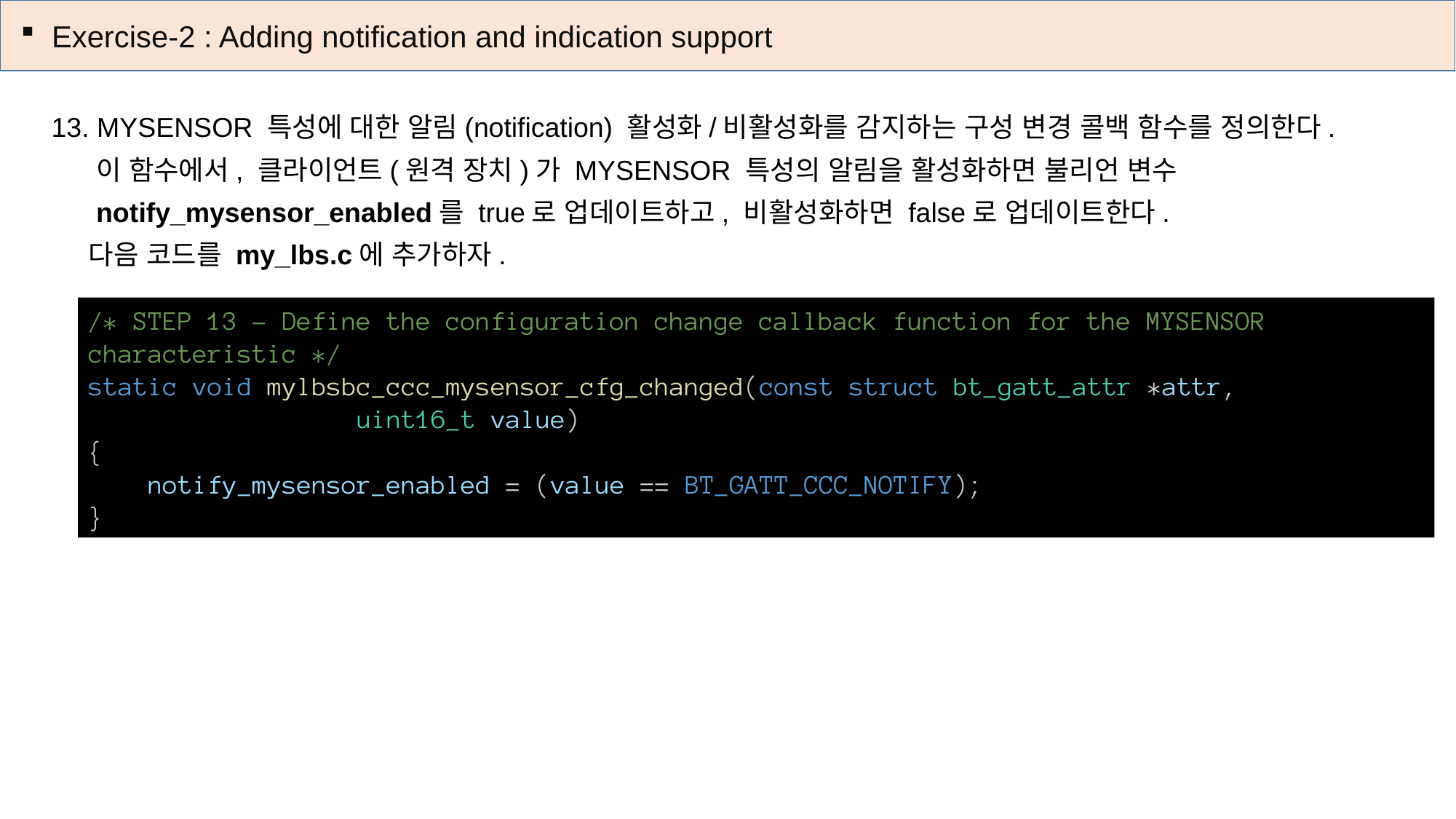

Exercise-2 : Adding notification and indication support
 MYSENSOR 특성에 대한 알림(notification) 활성화/비활성화를 감지하는 구성 변경 콜백 함수를 정의한다.
     이 함수에서, 클라이언트(원격 장치)가 MYSENSOR 특성의 알림을 활성화하면 불리언 변수
     notify_mysensor_enabled를 true로 업데이트하고, 비활성화하면 false로 업데이트한다.
    다음 코드를 my_lbs.c에 추가하자.
/* STEP 13 - Define the configuration change callback function for the MYSENSOR characteristic */
static void mylbsbc_ccc_mysensor_cfg_changed(const struct bt_gatt_attr *attr,
                  uint16_t value)
{
    notify_mysensor_enabled = (value == BT_GATT_CCC_NOTIFY);
}